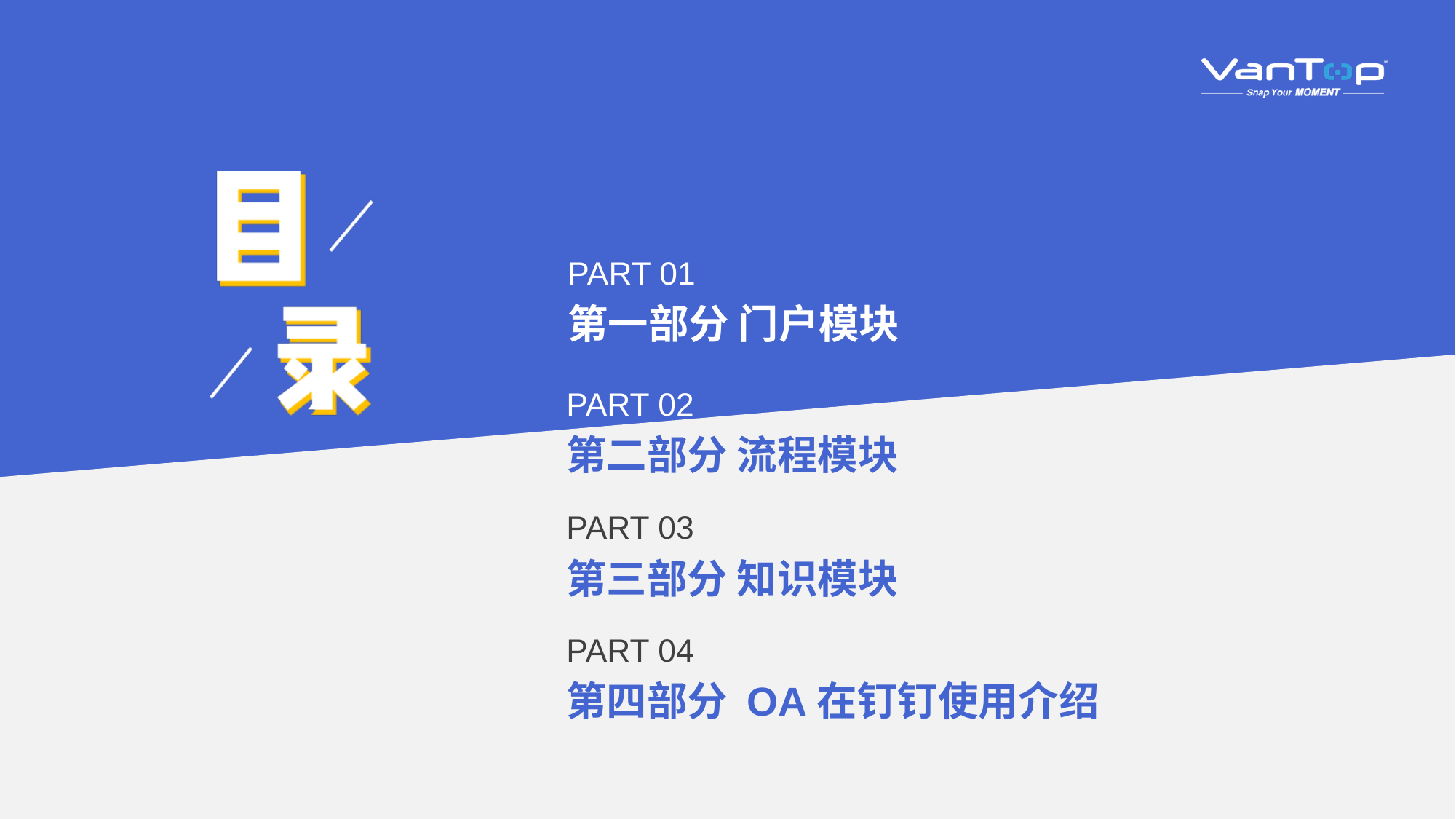

PART 01
第一部分 门户模块
PART 02
第二部分 流程模块
PART 03
第三部分 知识模块
PART 04
第四部分 OA在钉钉使用介绍